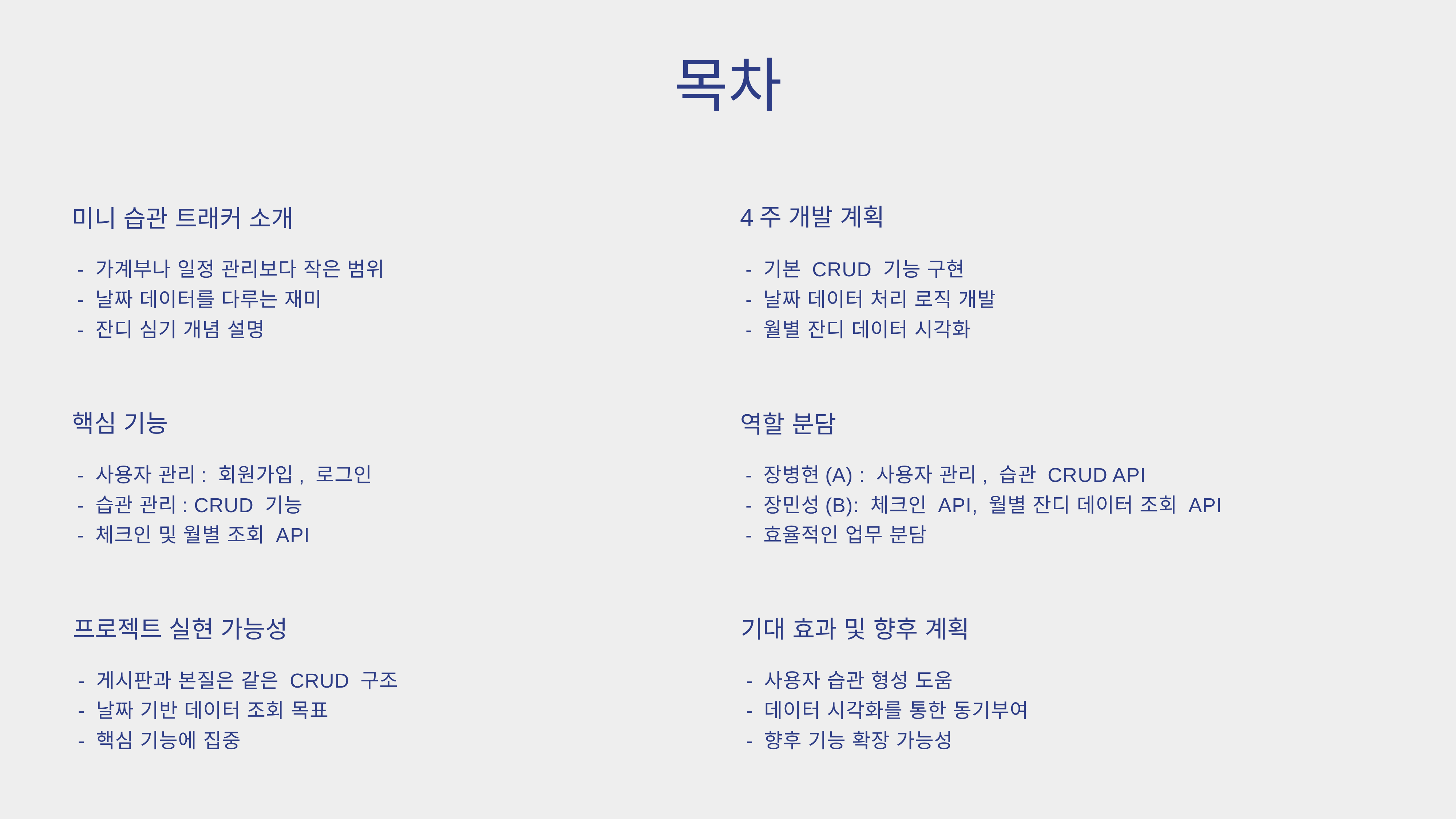

목차
4주 개발 계획
미니 습관 트래커 소개
- 가계부나 일정 관리보다 작은 범위
- 날짜 데이터를 다루는 재미
- 잔디 심기 개념 설명
- 기본 CRUD 기능 구현
- 날짜 데이터 처리 로직 개발
- 월별 잔디 데이터 시각화
핵심 기능
역할 분담
- 사용자 관리: 회원가입, 로그인
- 습관 관리: CRUD 기능
- 체크인 및 월별 조회 API
- 장병현(A) : 사용자 관리, 습관 CRUD API
- 장민성(B): 체크인 API, 월별 잔디 데이터 조회 API
- 효율적인 업무 분담
프로젝트 실현 가능성
기대 효과 및 향후 계획
- 게시판과 본질은 같은 CRUD 구조
- 날짜 기반 데이터 조회 목표
- 핵심 기능에 집중
- 사용자 습관 형성 도움
- 데이터 시각화를 통한 동기부여
- 향후 기능 확장 가능성